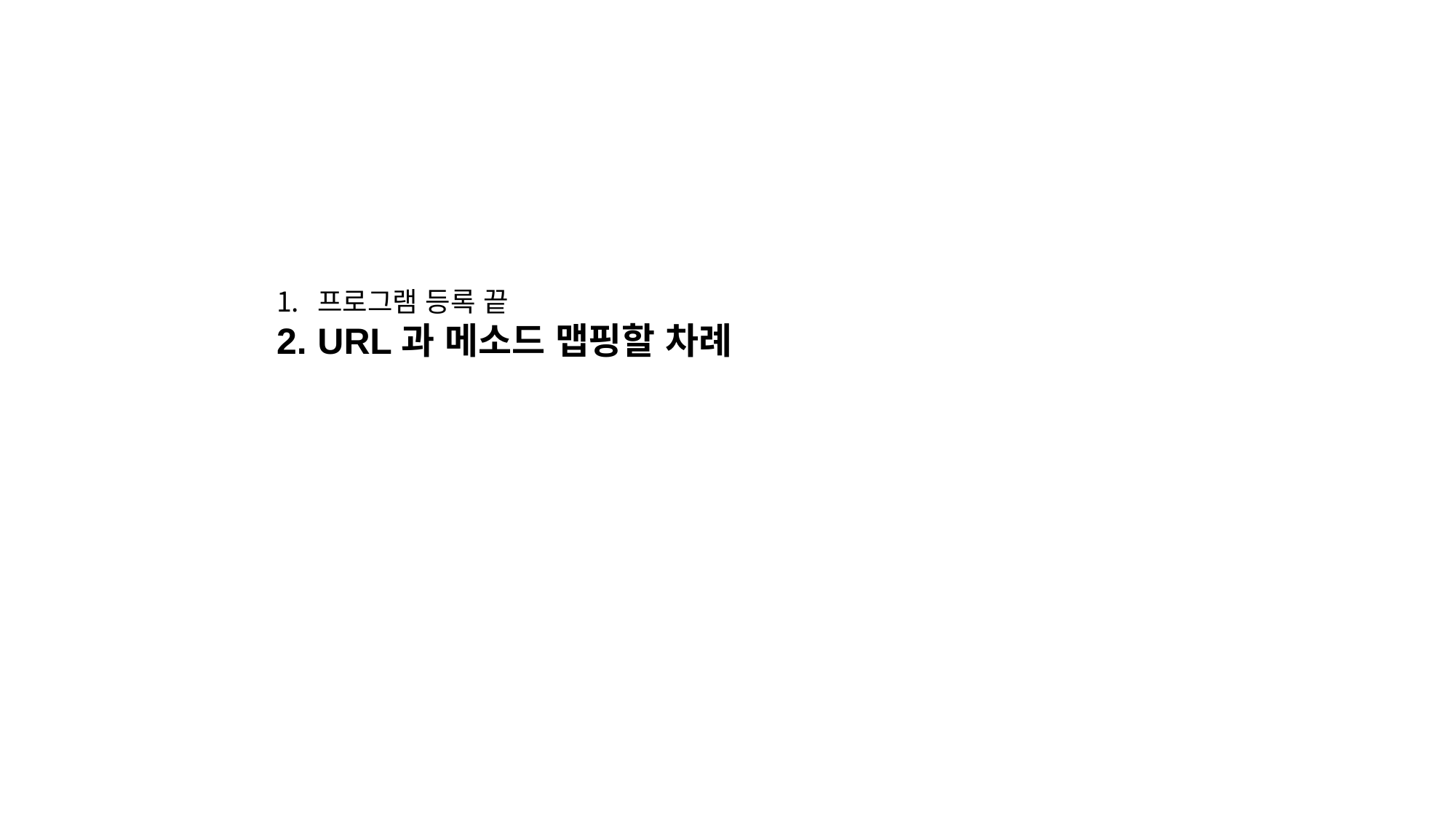

프로그램 등록 끝
URL과 메소드 맵핑할 차례